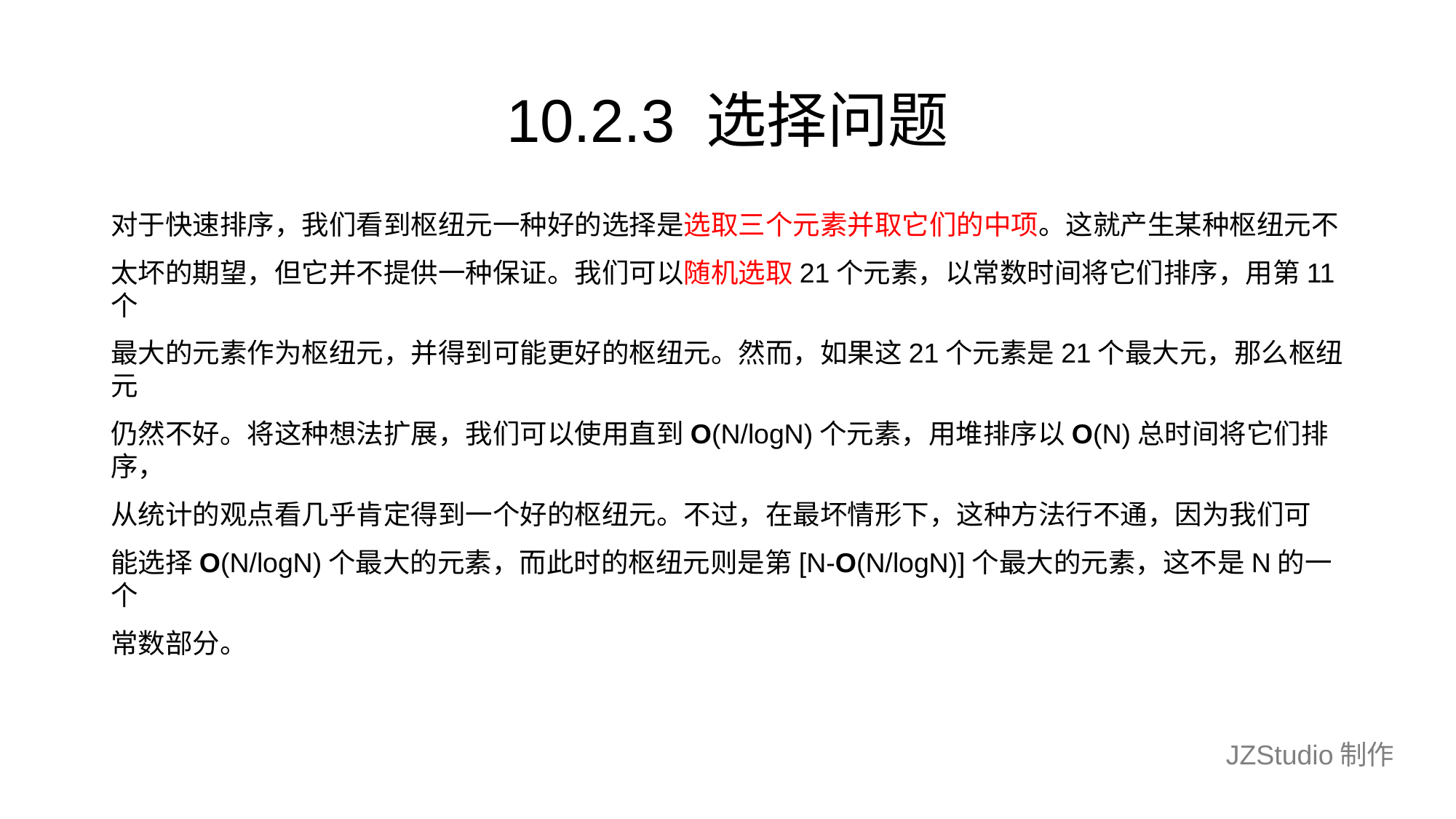

# 10.2.3 选择问题
对于快速排序，我们看到枢纽元一种好的选择是选取三个元素并取它们的中项。这就产生某种枢纽元不
太坏的期望，但它并不提供一种保证。我们可以随机选取21个元素，以常数时间将它们排序，用第11个
最大的元素作为枢纽元，并得到可能更好的枢纽元。然而，如果这21个元素是21个最大元，那么枢纽元
仍然不好。将这种想法扩展，我们可以使用直到O(N/logN)个元素，用堆排序以O(N)总时间将它们排序，
从统计的观点看几乎肯定得到一个好的枢纽元。不过，在最坏情形下，这种方法行不通，因为我们可
能选择O(N/logN)个最大的元素，而此时的枢纽元则是第[N-O(N/logN)]个最大的元素，这不是N的一个
常数部分。